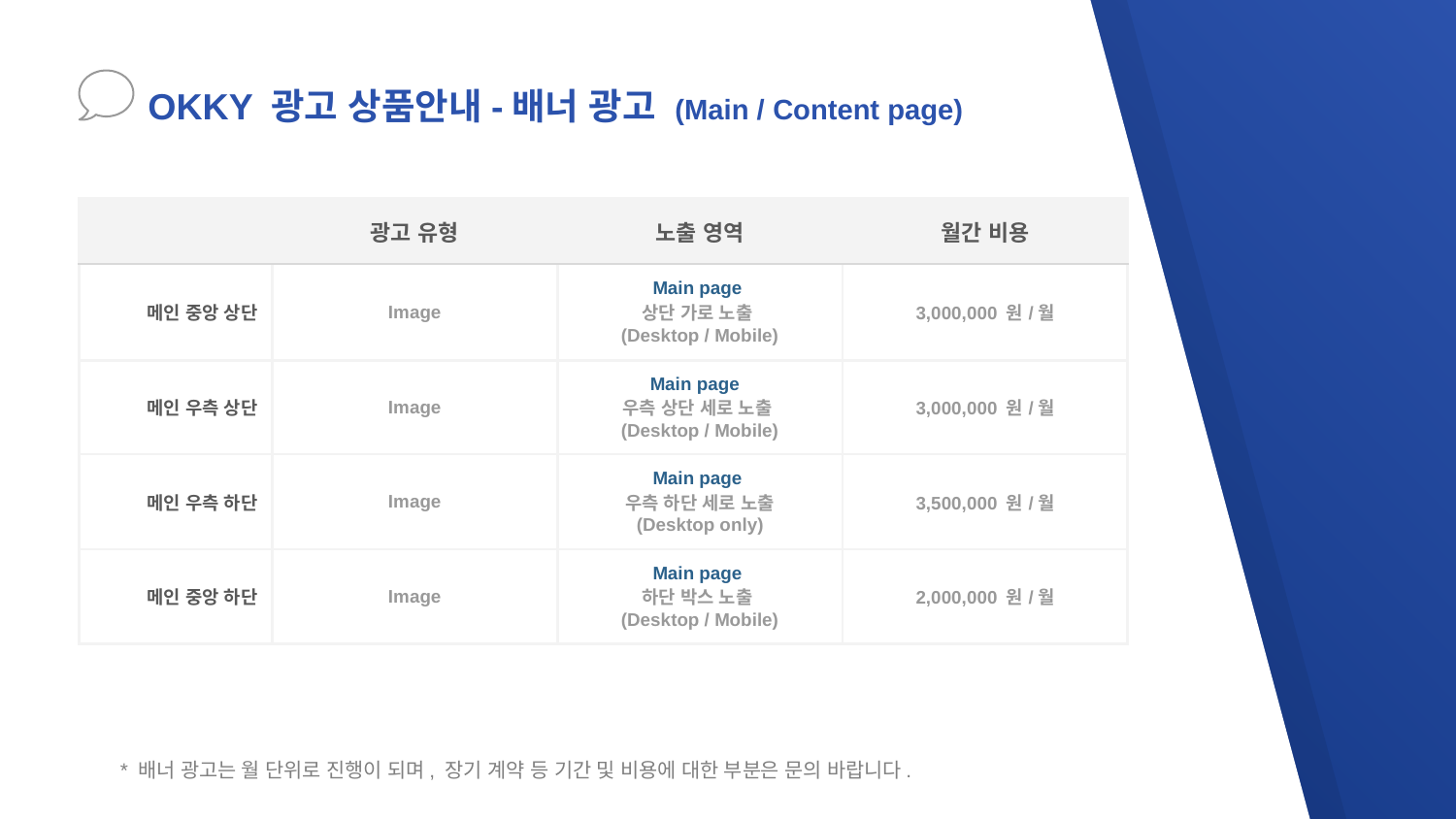

OKKY 광고 상품안내-배너 광고 (Main / Content page)

|  | 광고 유형 | 노출 영역 | 월간 비용 |
| --- | --- | --- | --- |
| 메인 중앙 상단 | Image | Main page 상단 가로 노출 (Desktop / Mobile) | 3,000,000 원/월 |
| 메인 우측 상단 | Image | Main page 우측 상단 세로 노출 (Desktop / Mobile) | 3,000,000 원/월 |
| 메인 우측 하단 | Image | Main page 우측 하단 세로 노출 (Desktop only) | 3,500,000 원/월 |
| 메인 중앙 하단 | Image | Main page 하단 박스 노출 (Desktop / Mobile) | 2,000,000 원/월 |
* 배너 광고는 월 단위로 진행이 되며, 장기 계약 등 기간 및 비용에 대한 부분은 문의 바랍니다.